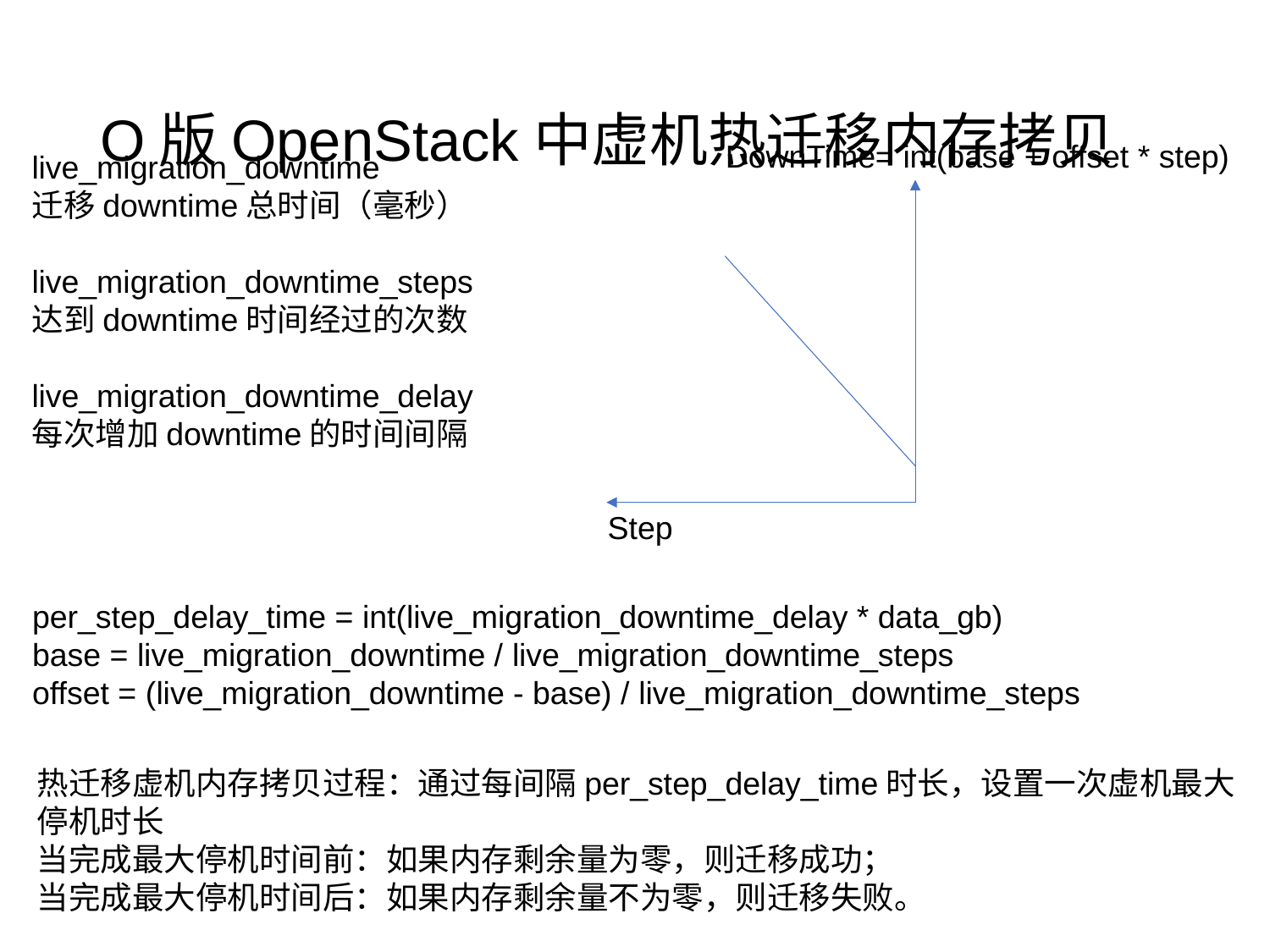

# O版OpenStack中虚机热迁移内存拷贝
DownTime= int(base + offset * step)
Step
live_migration_downtime
迁移downtime总时间（毫秒）

live_migration_downtime_steps
达到downtime时间经过的次数

live_migration_downtime_delay
每次增加downtime的时间间隔
per_step_delay_time = int(live_migration_downtime_delay * data_gb)
base = live_migration_downtime / live_migration_downtime_steps
offset = (live_migration_downtime - base) / live_migration_downtime_steps
热迁移虚机内存拷贝过程：通过每间隔per_step_delay_time时长，设置一次虚机最大停机时长
当完成最大停机时间前：如果内存剩余量为零，则迁移成功；
当完成最大停机时间后：如果内存剩余量不为零，则迁移失败。